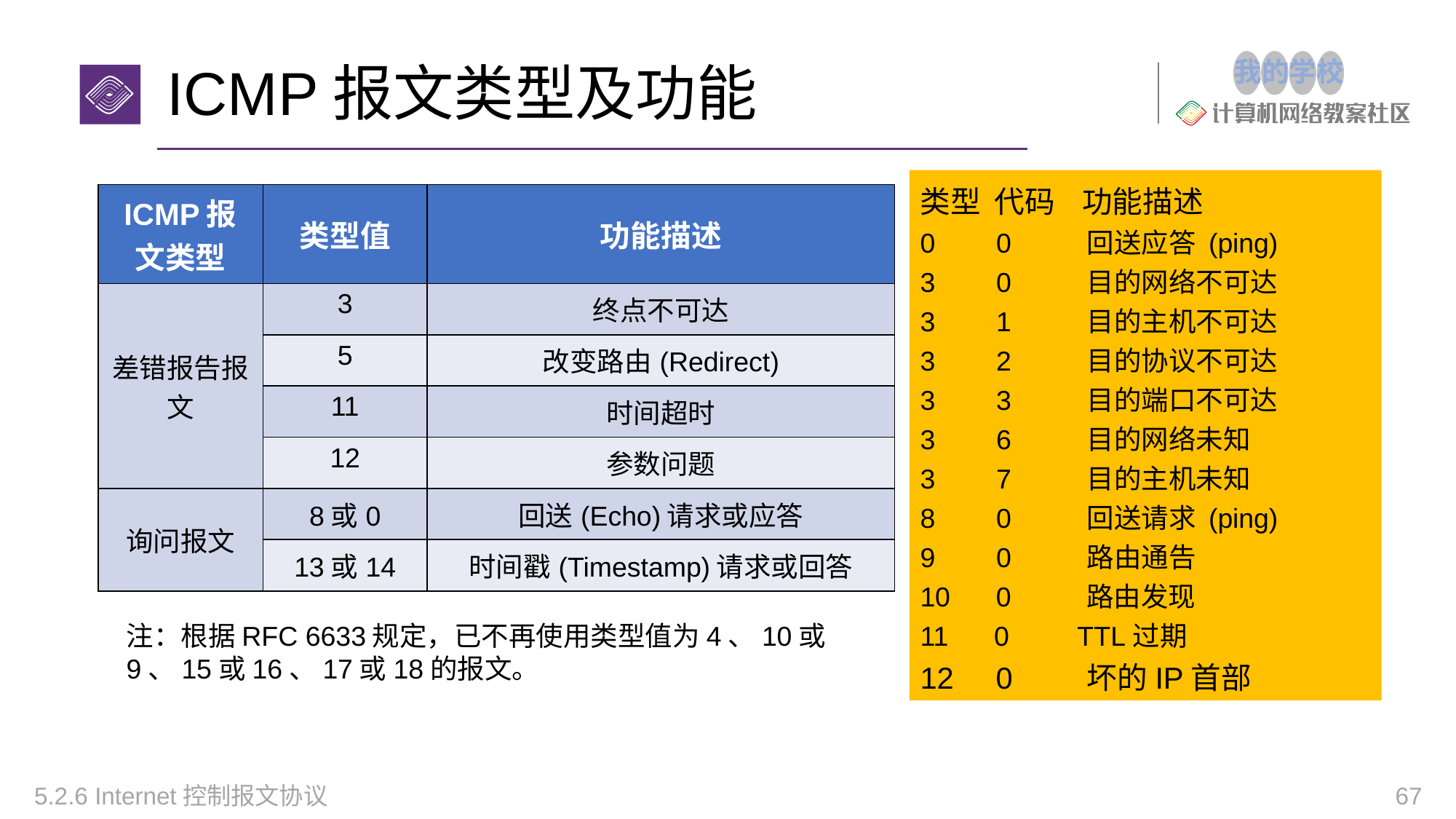

# ICMP报文类型及功能
类型  代码    功能描述
0        0         回送应答 (ping)
3        0         目的网络不可达
3        1         目的主机不可达
3        2         目的协议不可达
3        3         目的端口不可达
3        6         目的网络未知
3        7         目的主机未知
8        0         回送请求 (ping)
9        0         路由通告
10      0         路由发现
11      0         TTL过期
12     0        坏的IP首部
| ICMP报文类型 | 类型值 | 功能描述 |
| --- | --- | --- |
| 差错报告报文 | 3 | 终点不可达 |
|  | 5 | 改变路由(Redirect) |
|  | 11 | 时间超时 |
|  | 12 | 参数问题 |
| 询问报文 | 8或0 | 回送(Echo)请求或应答 |
|  | 13或14 | 时间戳(Timestamp)请求或回答 |
注：根据RFC 6633规定，已不再使用类型值为4、10或9、15或16、17或18的报文。
5.2.6 Internet控制报文协议
67